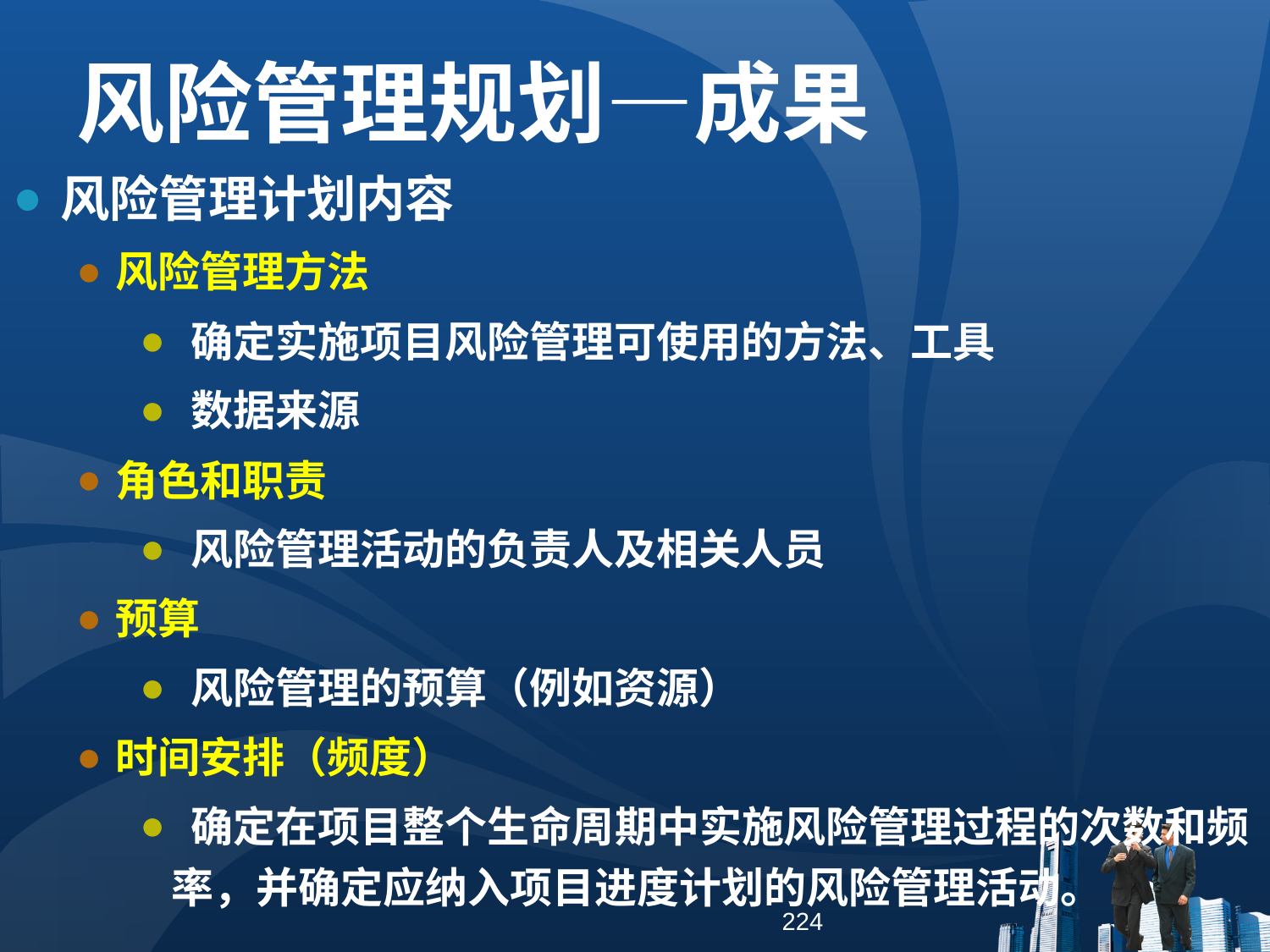

风险管理规划—成果
风险管理计划内容
风险管理方法
 确定实施项目风险管理可使用的方法、工具
 数据来源
角色和职责
 风险管理活动的负责人及相关人员
预算
 风险管理的预算（例如资源）
时间安排（频度）
 确定在项目整个生命周期中实施风险管理过程的次数和频率，并确定应纳入项目进度计划的风险管理活动。

224